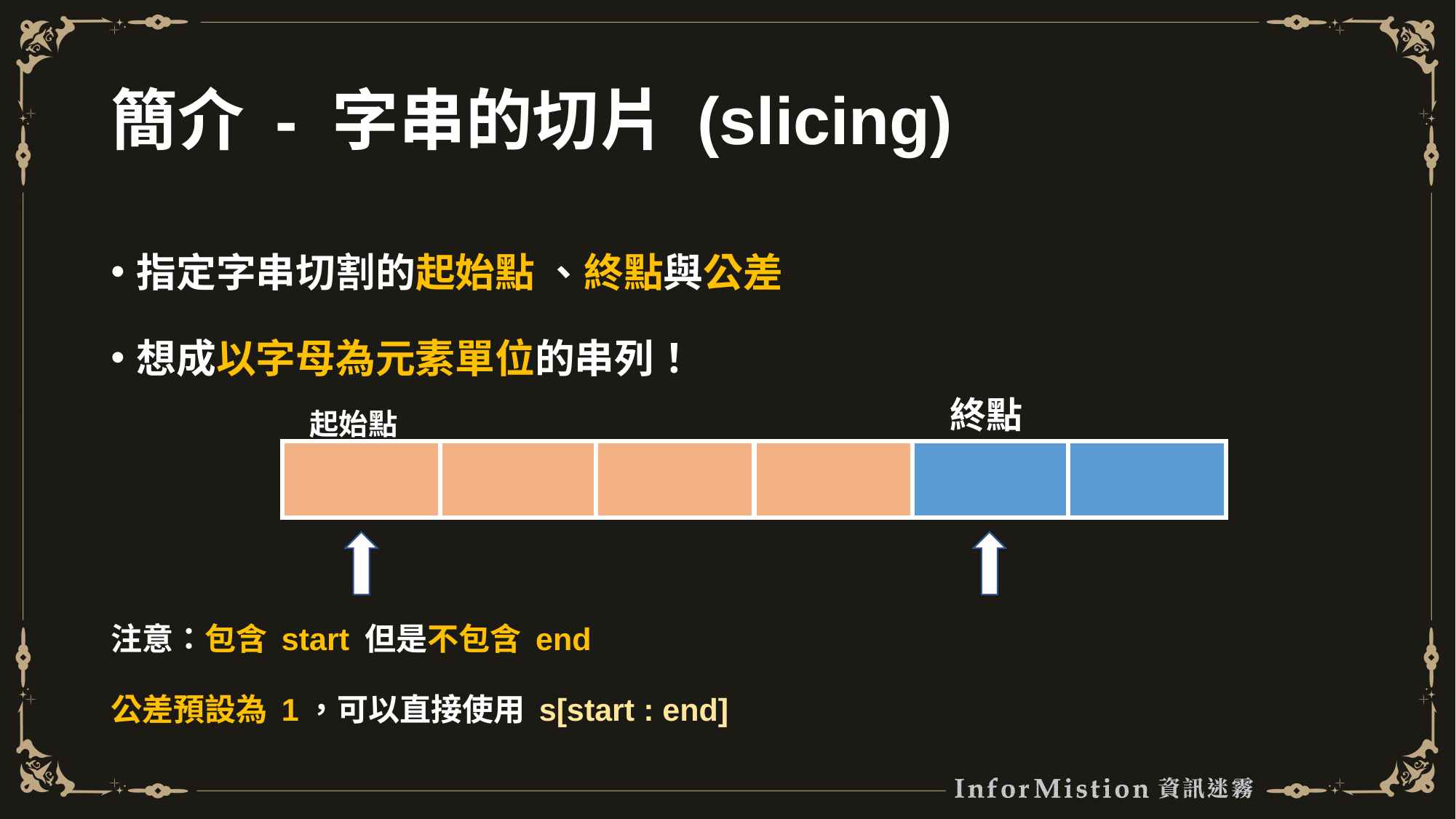

# 簡介 - 字串的切片 (slicing)
指定字串切割的起始點 、終點與公差
想成以字母為元素單位的串列！

注意：包含 start 但是不包含 end
公差預設為 1，可以直接使用 s[start : end]
終點
起始點